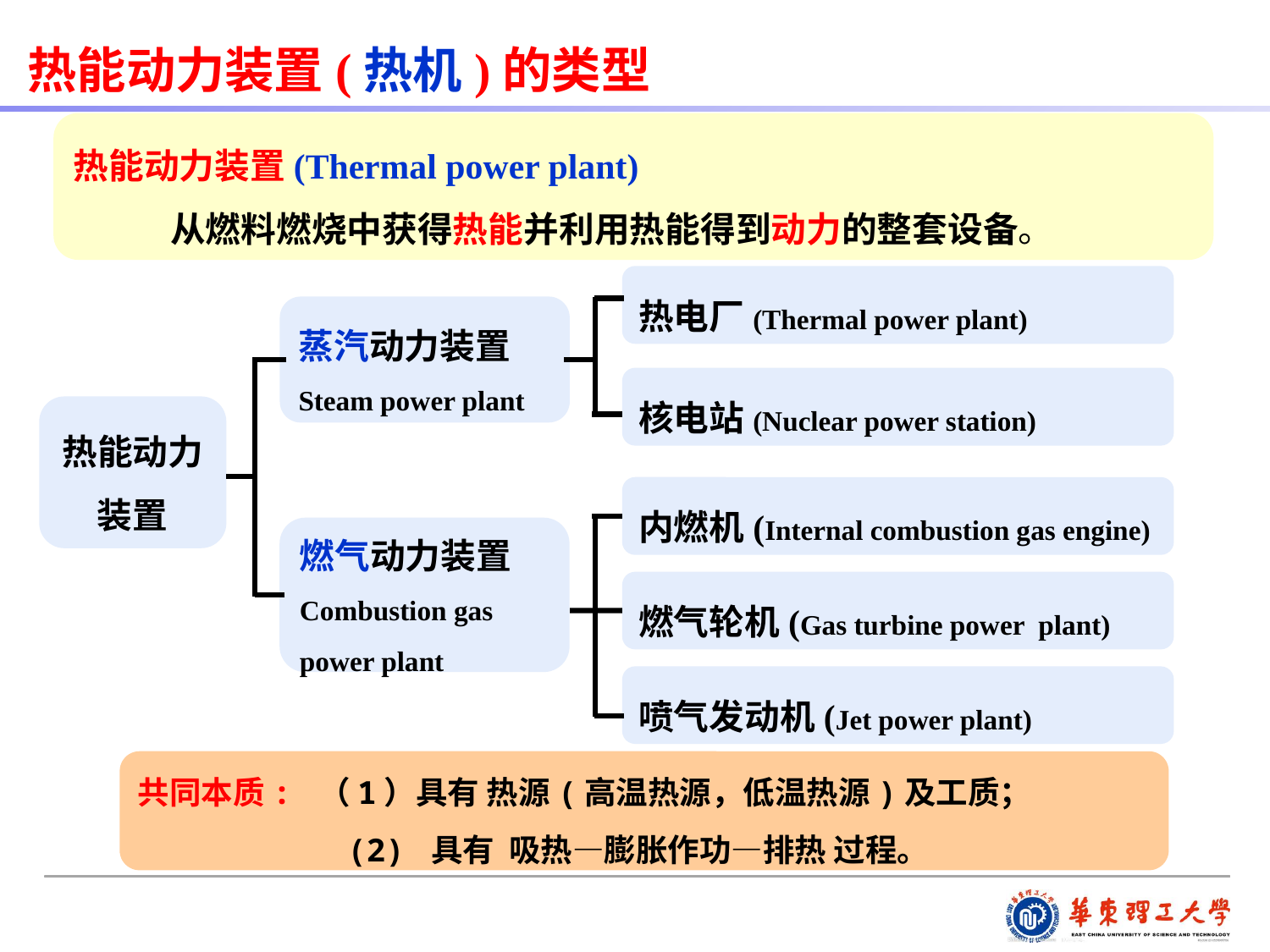

热能动力装置(热机)的类型
热能动力装置(Thermal power plant)
           从燃料燃烧中获得热能并利用热能得到动力的整套设备。
热电厂(Thermal power plant)
蒸汽动力装置
Steam power plant
核电站(Nuclear power station)
热能动力
装置
内燃机(Internal combustion gas engine)
燃气动力装置
Combustion gas power plant
燃气轮机(Gas turbine power  plant)
喷气发动机(Jet power plant)
共同本质: （1）具有 热源(高温热源，低温热源)及工质；
           (2) 具有  吸热—膨胀作功—排热 过程。